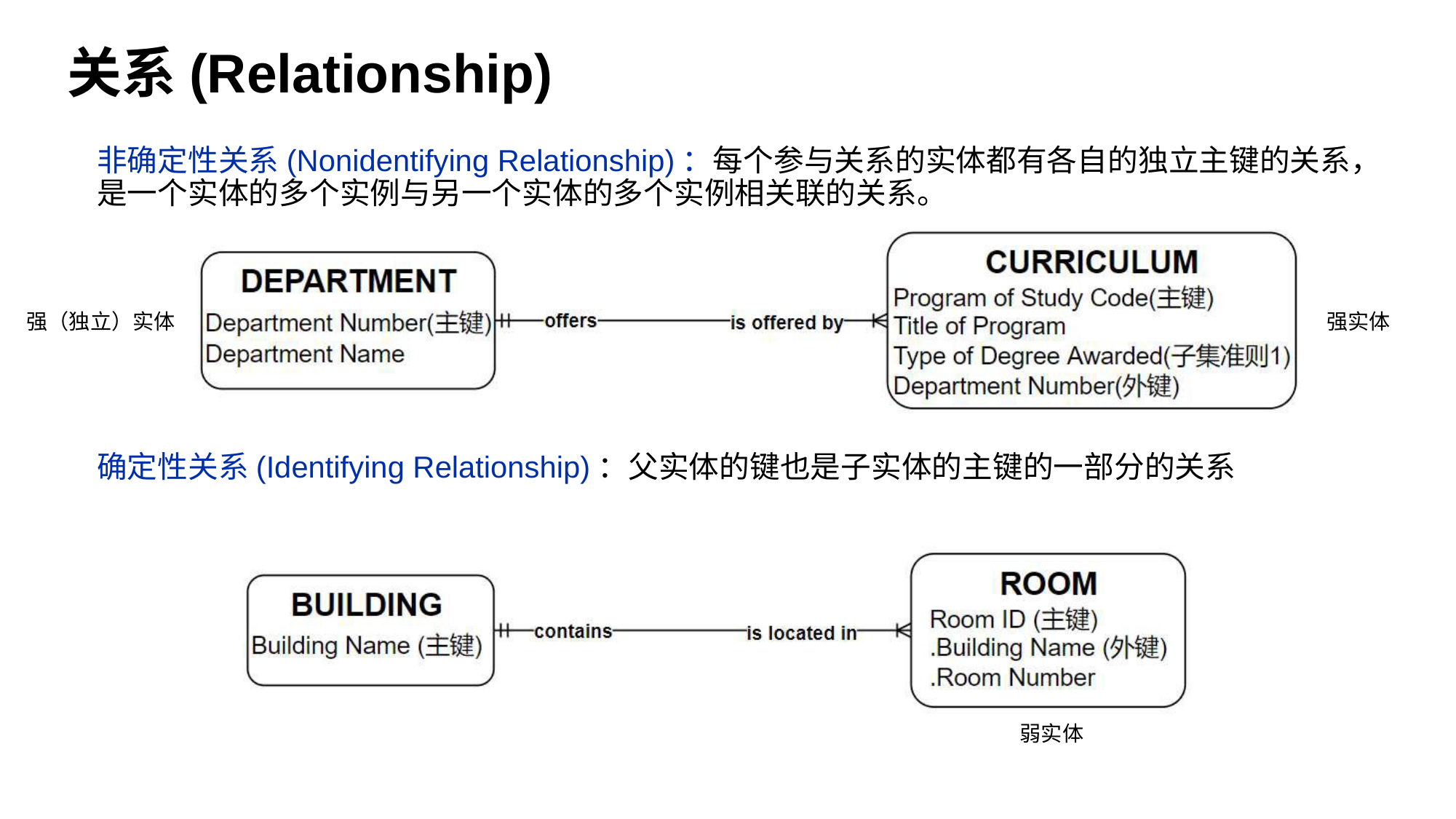

关系(Relationship)
非确定性关系(Nonidentifying Relationship)：每个参与关系的实体都有各自的独立主键的关系，是一个实体的多个实例与另一个实体的多个实例相关联的关系。

强（独立）实体
强实体
确定性关系(Identifying Relationship)：父实体的键也是子实体的主键的一部分的关系

弱实体